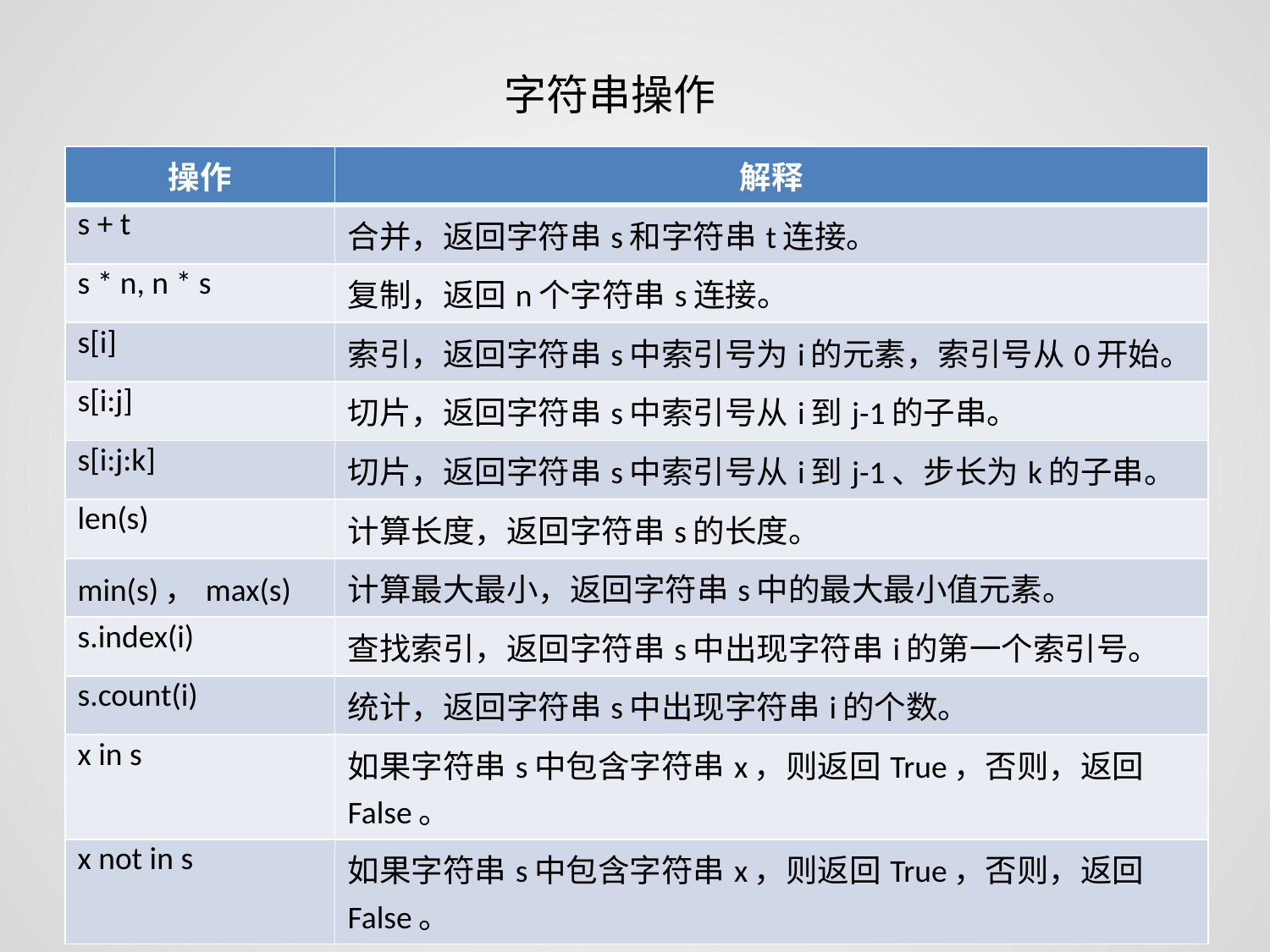

字符串操作
| 操作 | 解释 |
| --- | --- |
| s + t | 合并，返回字符串s和字符串t连接。 |
| s \* n, n \* s | 复制，返回n个字符串s连接。 |
| s[i] | 索引，返回字符串s中索引号为i的元素，索引号从0开始。 |
| s[i:j] | 切片，返回字符串s中索引号从i到j-1的子串。 |
| s[i:j:k] | 切片，返回字符串s中索引号从i到j-1、步长为k的子串。 |
| len(s) | 计算长度，返回字符串s的长度。 |
| min(s)，max(s) | 计算最大最小，返回字符串s中的最大最小值元素。 |
| s.index(i) | 查找索引，返回字符串s中出现字符串i的第一个索引号。 |
| s.count(i) | 统计，返回字符串s中出现字符串i的个数。 |
| x in s | 如果字符串s中包含字符串x，则返回True，否则，返回False。 |
| x not in s | 如果字符串s中包含字符串x，则返回True，否则，返回False。 |